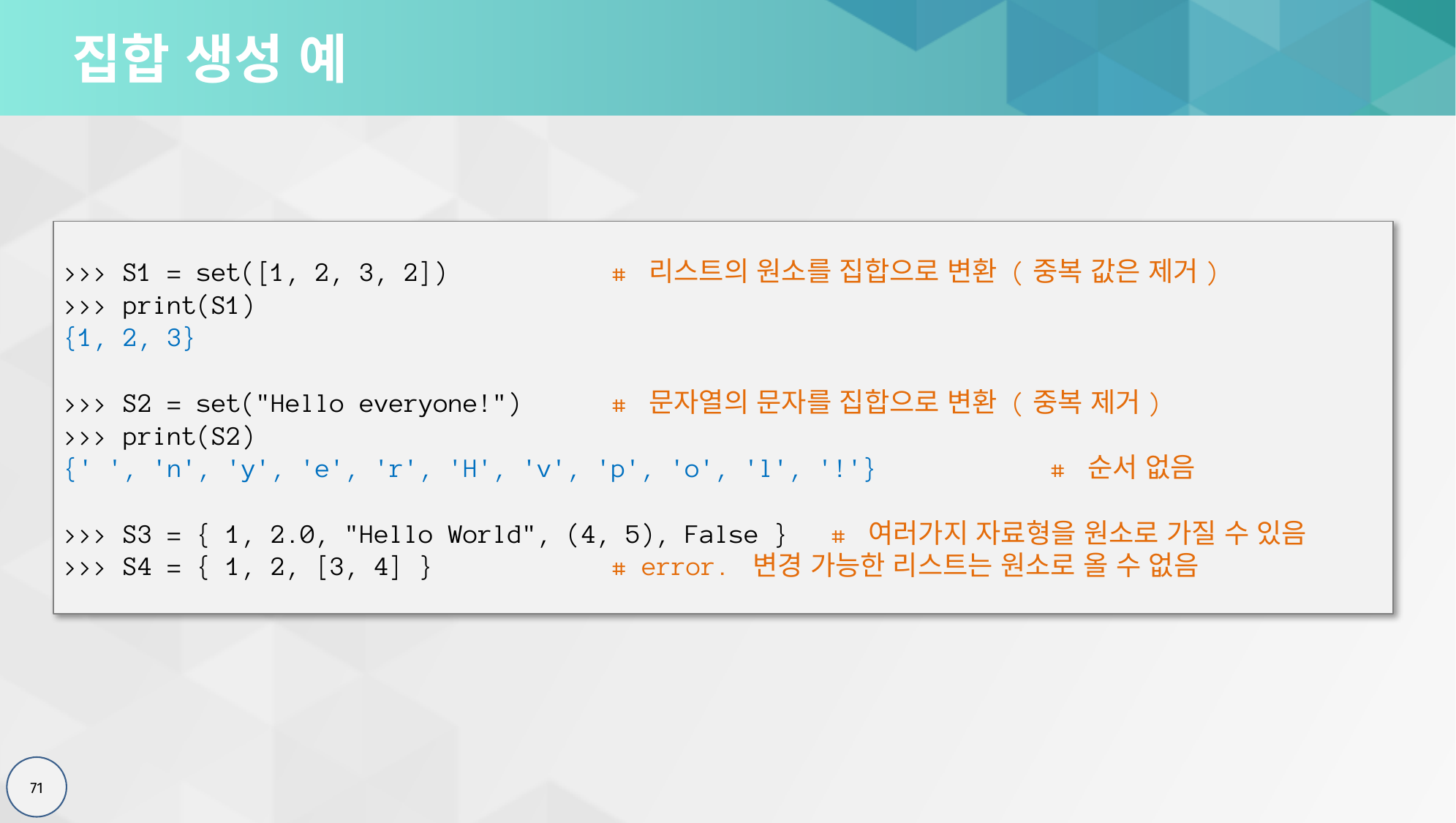

# 집합 생성 예
>>> S1 = set([1, 2, 3, 2])		# 리스트의 원소를 집합으로 변환 (중복 값은 제거)
>>> print(S1)
{1, 2, 3}

>>> S2 = set("Hello everyone!")	# 문자열의 문자를 집합으로 변환 (중복 제거)
>>> print(S2)
{' ', 'n', 'y', 'e', 'r', 'H', 'v', 'p', 'o', 'l', '!'}		# 순서 없음

>>> S3 = { 1, 2.0, "Hello World", (4, 5), False }	# 여러가지 자료형을 원소로 가질 수 있음
>>> S4 = { 1, 2, [3, 4] }		# error. 변경 가능한 리스트는 원소로 올 수 없음